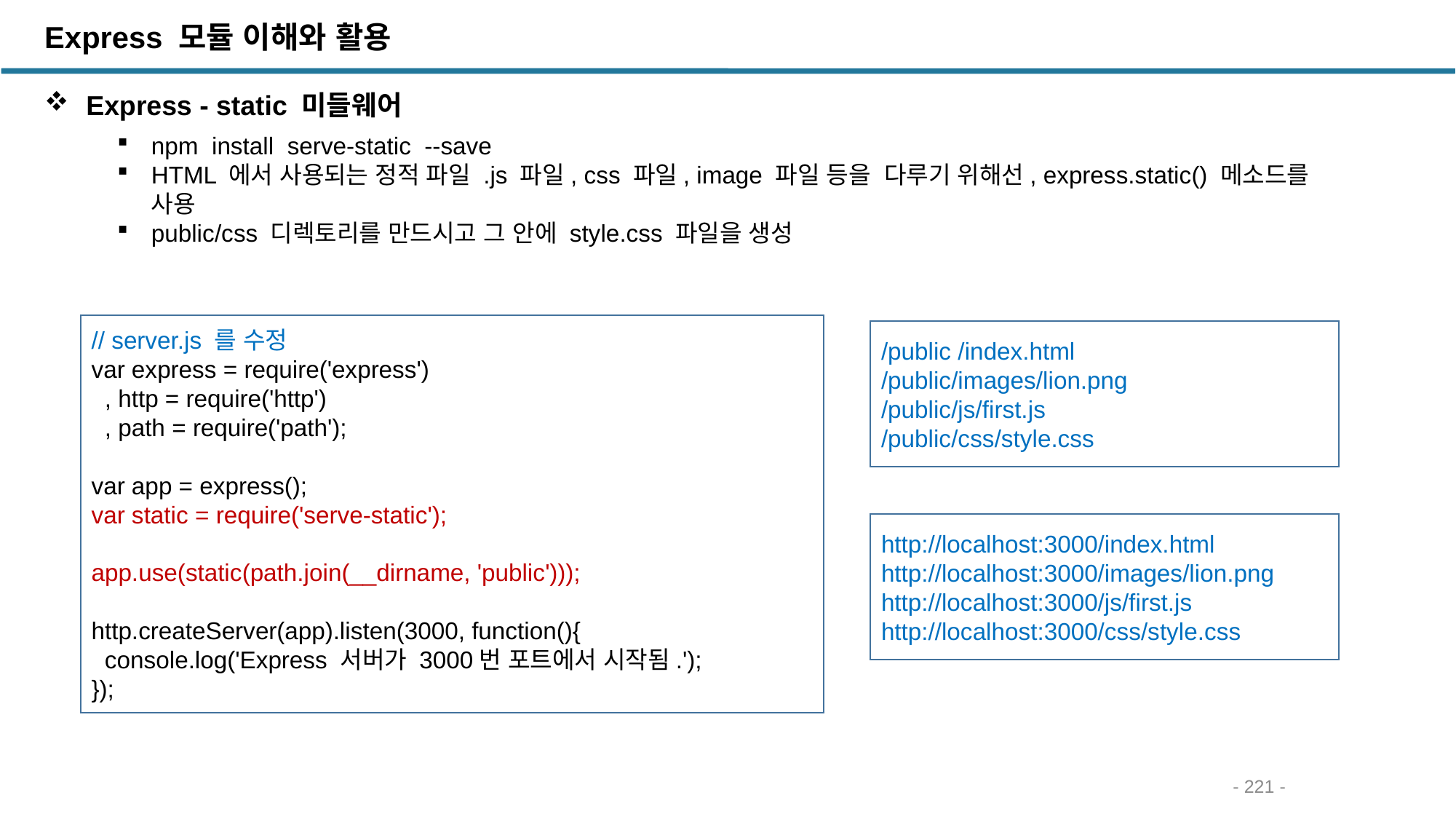

Express 모듈 이해와 활용
 Express - static 미들웨어

npm  install  serve-static  --save
HTML 에서 사용되는 정적 파일 .js 파일, css 파일, image 파일 등을  다루기 위해선, express.static() 메소드를 사용
public/css 디렉토리를 만드시고 그 안에 style.css 파일을 생성
// server.js 를 수정
var express = require('express')
  , http = require('http')
  , path = require('path');

var app = express();
var static = require('serve-static');

app.use(static(path.join(__dirname, 'public')));

http.createServer(app).listen(3000, function(){
  console.log('Express 서버가 3000번 포트에서 시작됨.');
});
/public /index.html
/public/images/lion.png
/public/js/first.js
/public/css/style.css
http://localhost:3000/index.html
http://localhost:3000/images/lion.png
http://localhost:3000/js/first.js
http://localhost:3000/css/style.css
- 221 -